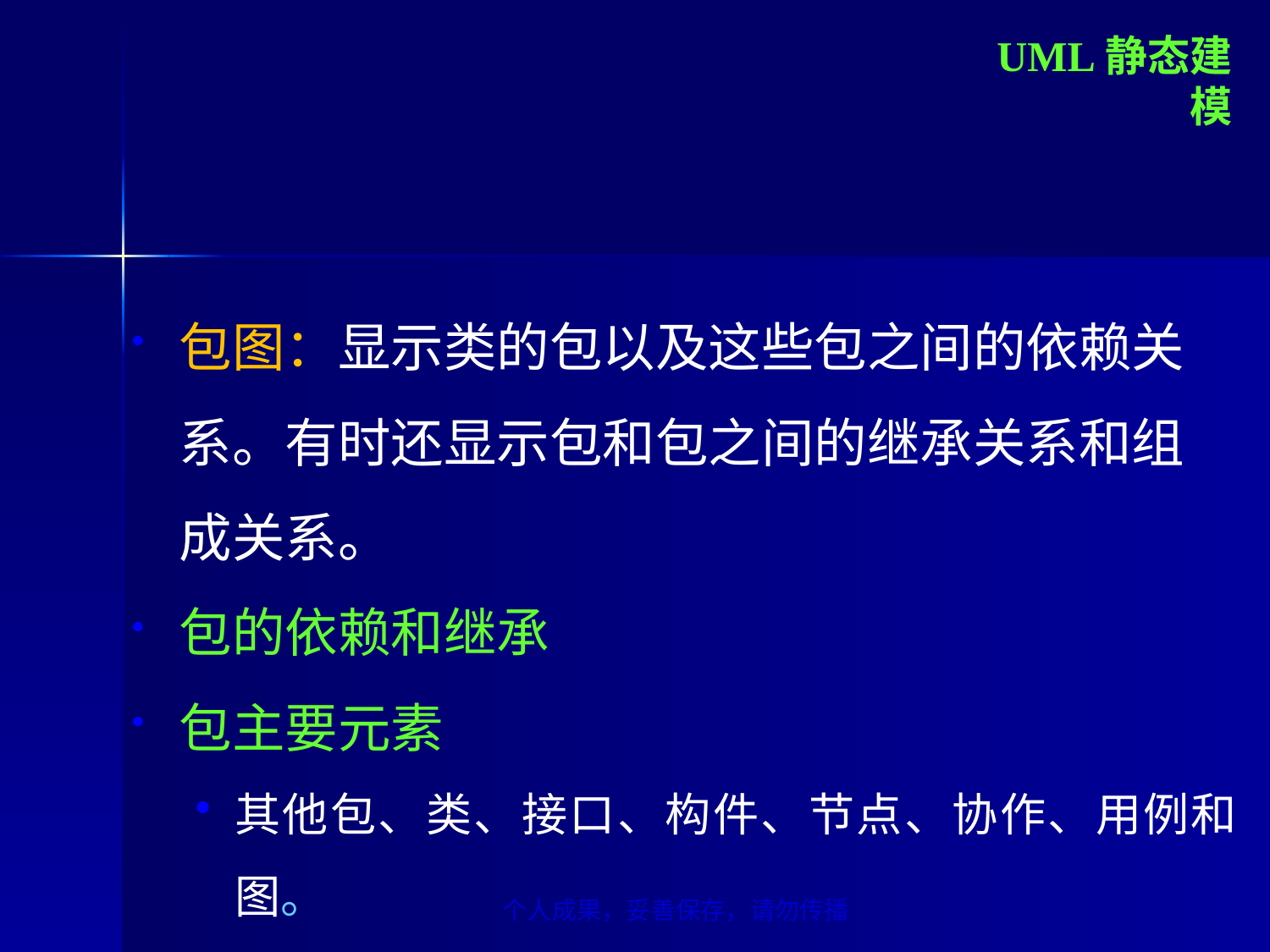

UML静态建模
包图：显示类的包以及这些包之间的依赖关系。有时还显示包和包之间的继承关系和组成关系。
包的依赖和继承
包主要元素
其他包、类、接口、构件、节点、协作、用例和图。

个人成果，妥善保存，请勿传播